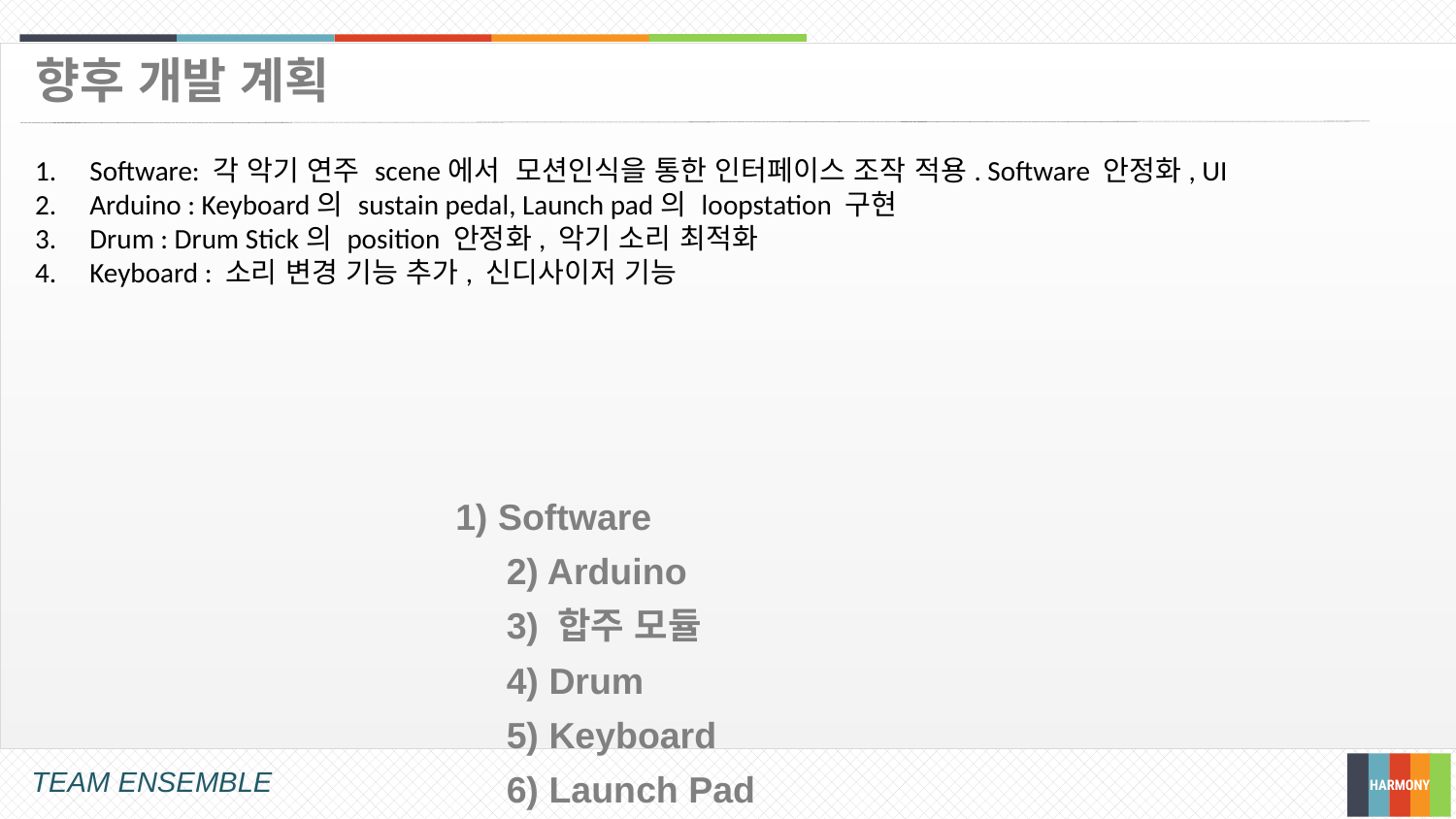

향후 개발 계획

Software: 각 악기 연주 scene에서  모션인식을 통한 인터페이스 조작 적용. Software 안정화, UI
Arduino : Keyboard의 sustain pedal, Launch pad의 loopstation 구현
Drum : Drum Stick의 position 안정화, 악기 소리 최적화
Keyboard : 소리 변경 기능 추가, 신디사이저 기능

1) Software
     2) Arduino
     3) 합주 모듈
     4) Drum
     5) Keyboard
     6) Launch Pad
     7) Server & WebSite